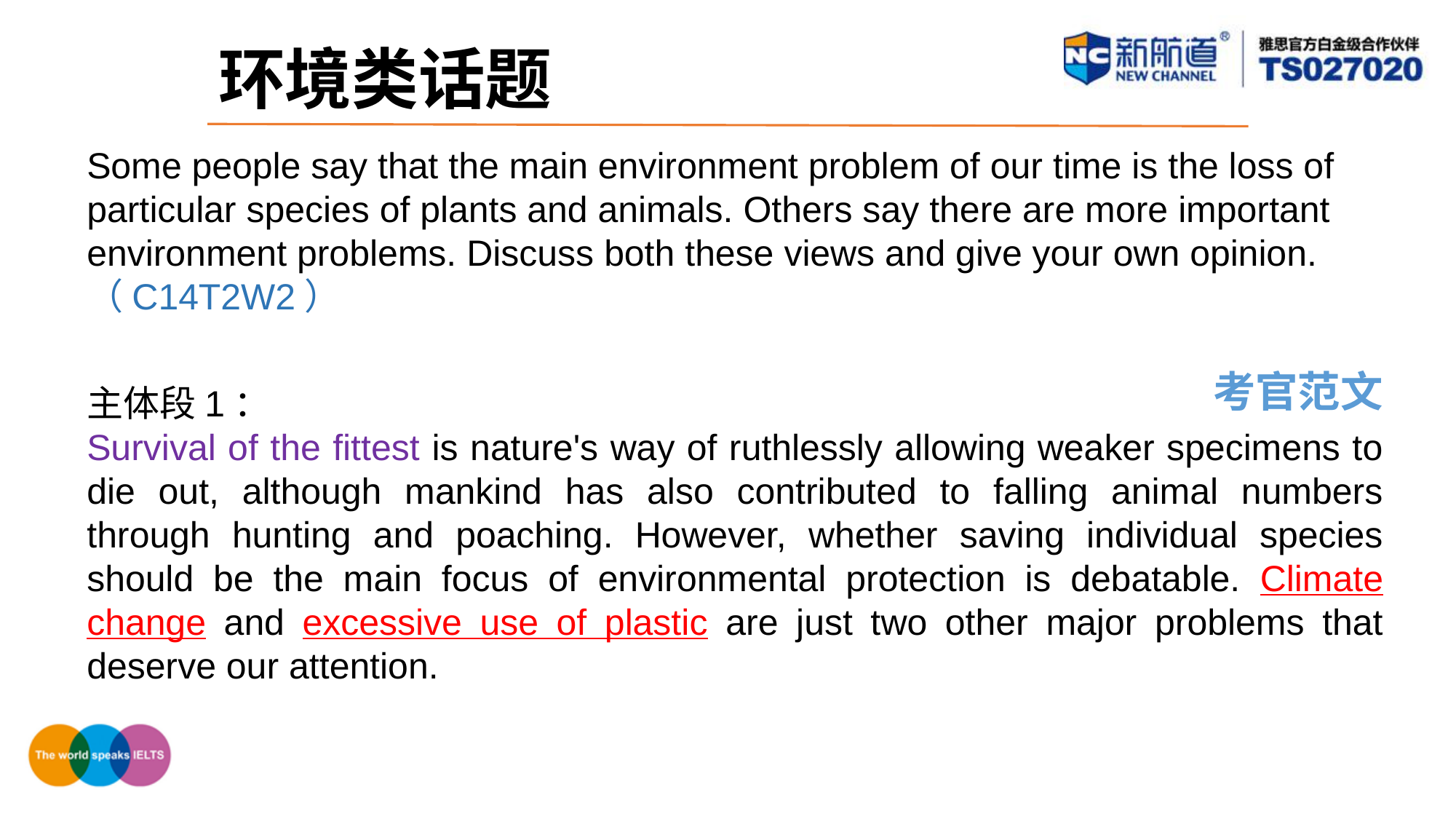

环境类话题
Some people say that the main environment problem of our time is the loss of particular species of plants and animals. Others say there are more important environment problems. Discuss both these views and give your own opinion. （C14T2W2）
考官范文
主体段1：
Survival of the fittest is nature's way of ruthlessly allowing weaker specimens to die out, although mankind has also contributed to falling animal numbers through hunting and poaching. However, whether saving individual species should be the main focus of environmental protection is debatable. Climate change and excessive use of plastic are just two other major problems that deserve our attention.